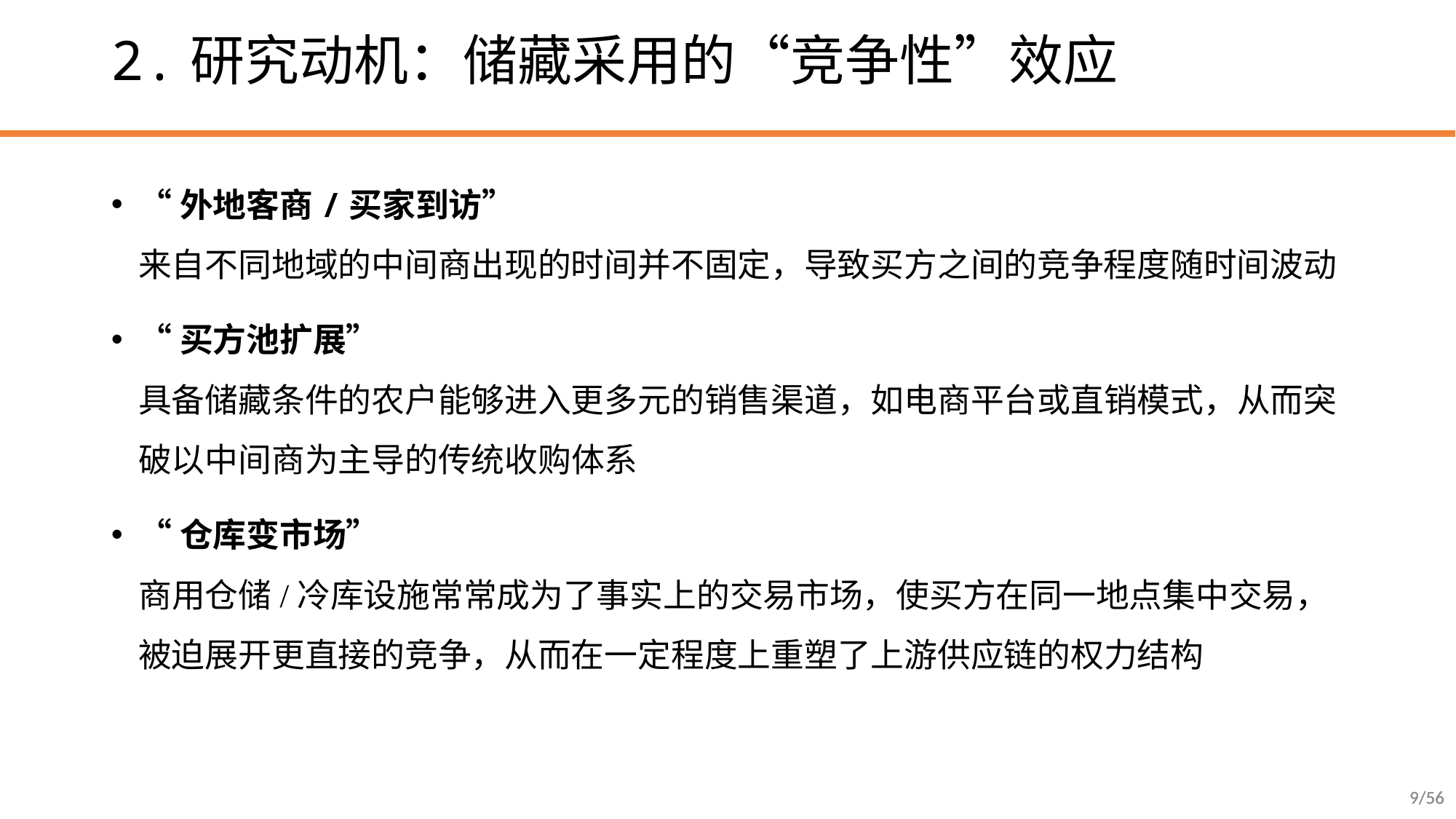

# 2.研究动机：储藏采用的“竞争性”效应
“外地客商/买家到访”
来自不同地域的中间商出现的时间并不固定，导致买方之间的竞争程度随时间波动
“买方池扩展”
具备储藏条件的农户能够进入更多元的销售渠道，如电商平台或直销模式，从而突破以中间商为主导的传统收购体系
“仓库变市场”
商用仓储/冷库设施常常成为了事实上的交易市场，使买方在同一地点集中交易，被迫展开更直接的竞争，从而在一定程度上重塑了上游供应链的权力结构
9/56